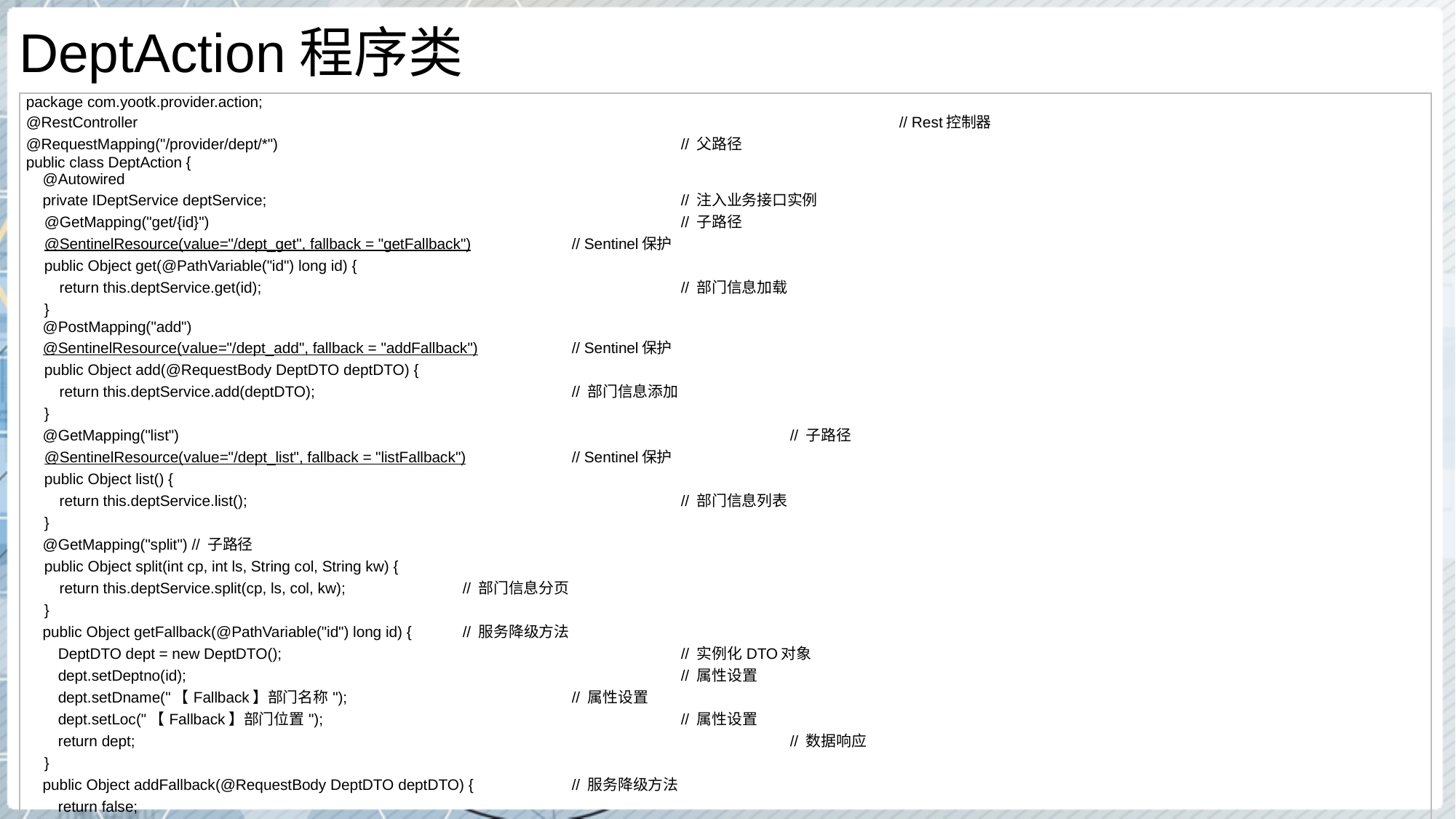

# DeptAction程序类
| package com.yootk.provider.action; @RestController // Rest控制器 @RequestMapping("/provider/dept/\*") // 父路径 public class DeptAction { @Autowired private IDeptService deptService; // 注入业务接口实例 @GetMapping("get/{id}") // 子路径 @SentinelResource(value="/dept\_get", fallback = "getFallback") // Sentinel保护 public Object get(@PathVariable("id") long id) { return this.deptService.get(id); // 部门信息加载 } @PostMapping("add") @SentinelResource(value="/dept\_add", fallback = "addFallback") // Sentinel保护 public Object add(@RequestBody DeptDTO deptDTO) { return this.deptService.add(deptDTO); // 部门信息添加 } @GetMapping("list") // 子路径 @SentinelResource(value="/dept\_list", fallback = "listFallback") // Sentinel保护 public Object list() { return this.deptService.list(); // 部门信息列表 } @GetMapping("split") // 子路径 public Object split(int cp, int ls, String col, String kw) { return this.deptService.split(cp, ls, col, kw); // 部门信息分页 } public Object getFallback(@PathVariable("id") long id) { // 服务降级方法 DeptDTO dept = new DeptDTO(); // 实例化DTO对象 dept.setDeptno(id); // 属性设置 dept.setDname("【Fallback】部门名称"); // 属性设置 dept.setLoc("【Fallback】部门位置"); // 属性设置 return dept; // 数据响应 } public Object addFallback(@RequestBody DeptDTO deptDTO) { // 服务降级方法 return false; } public Object listFallback() { // 服务降级方法 return new ArrayList<Dept>(); } } |
| --- |